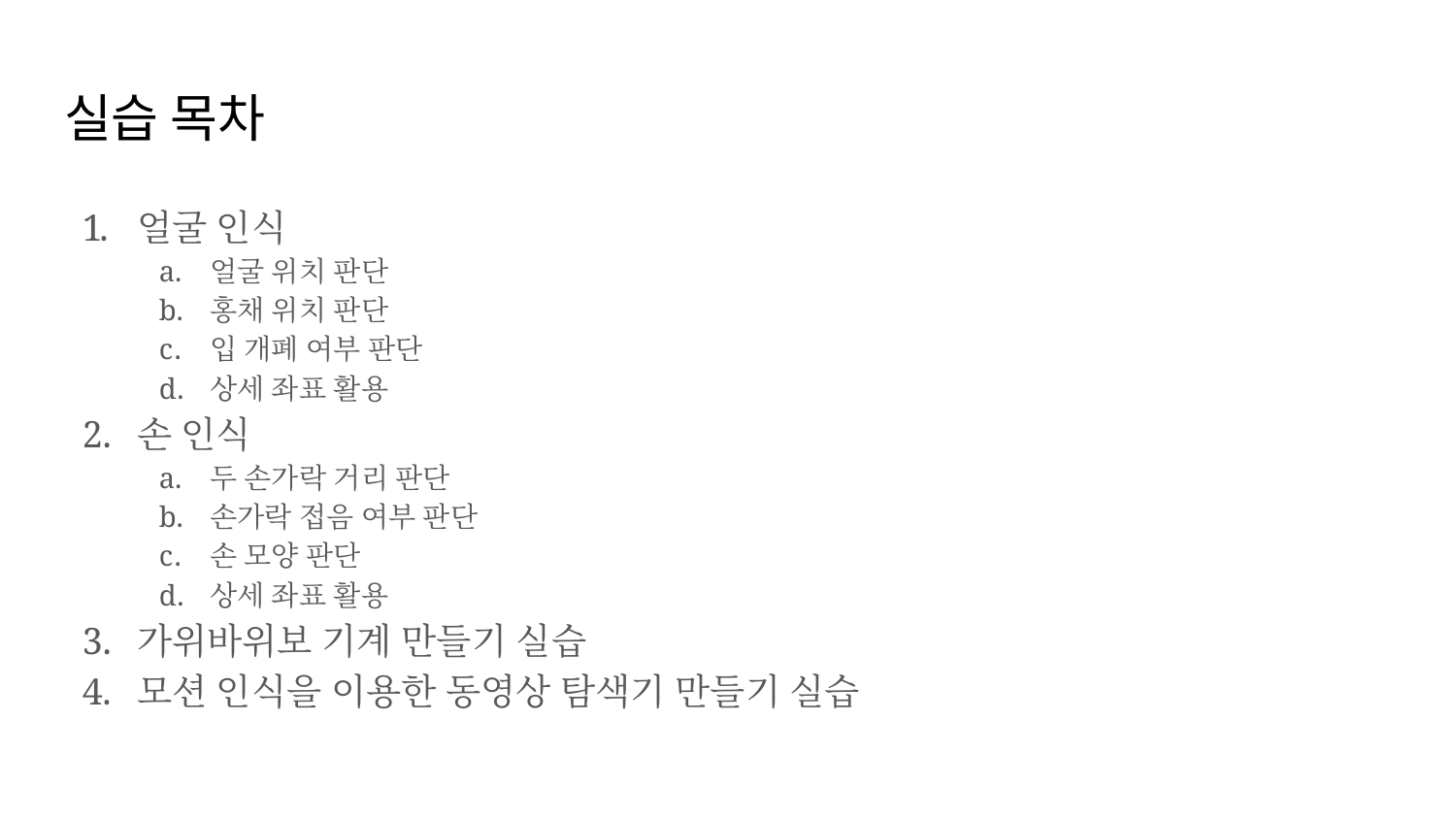

# 실습 목차
얼굴 인식
얼굴 위치 판단
홍채 위치 판단
입 개폐 여부 판단
상세 좌표 활용
손 인식
두 손가락 거리 판단
손가락 접음 여부 판단
손 모양 판단
상세 좌표 활용
가위바위보 기계 만들기 실습
모션 인식을 이용한 동영상 탐색기 만들기 실습